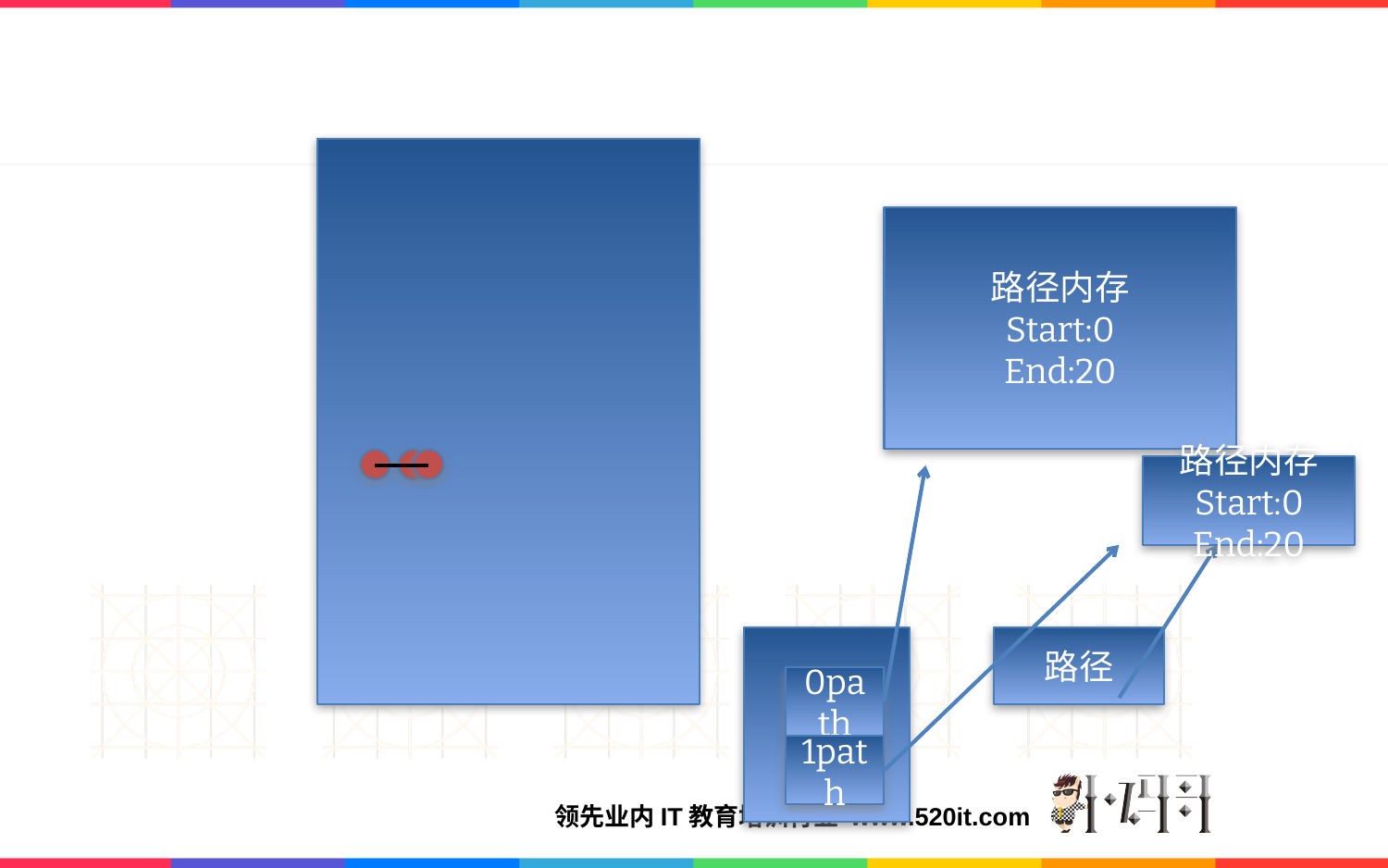

路径内存
Start:0
End:20

路径内存
Start:0
End:20

路径
0path
1path